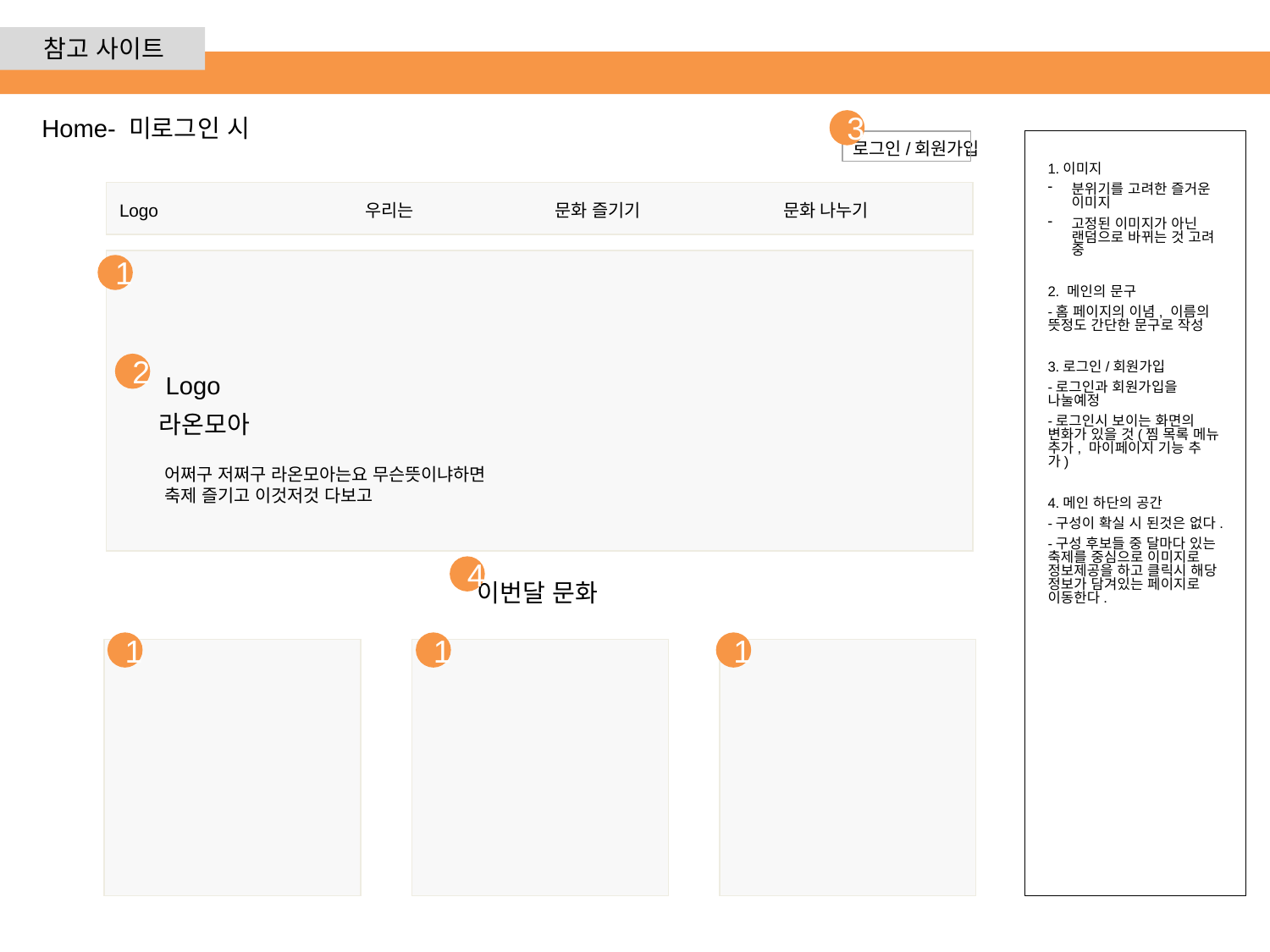

■ 쪽지관리
전체       ▼
검색어 입력
검색
전체 | 발송함 | 예약함
| □ | No. | 상태 | 구분 | 내용 | 대상 | 발송자 | 등록일 | 발송일 |
| --- | --- | --- | --- | --- | --- | --- | --- | --- |
| □ | 15 | 발송완료 | 자동발송 | [리얼공지] 테마배틀에 참가 완료되었습니다. | 12 | 관리자1 | 07.05.01 | 07.05.01 |
| □ | 14 | 발송예약 | 선택발송 | [리얼공지] 등록하신 자료가 불건전 자료로 분류되어… | 2 | 관리자1 | 07.05.01 | 07.05.02 |
| □ | 13 | 발송중 |  |  | 전체 |  |  |  |
| □ | 12 |  |  |  |  |  |  |  |
| □ | 11 |  |  |  |  |  |  |  |
| □ | 10 |  |  |  |  |  |  |  |
| □ | 9 |  |  |  |  |  |  |  |
| □ | 8 |  |  |  |  |  |  |  |
| □ | 7 |  |  |  |  |  |  |  |
| □ | 6 |  |  |  |  |  |  |  |
| □ | 5 |  |  |  |  |  |  |  |
| □ | 4 |  |  |  |  |  |  |  |
| □ | 3 |  |  |  |  |  |  |  |
| □ | 2 |  |  |  |  |  |  |  |
| □ | 1 |  |  |  |  |  |  |  |
8
삭제
7
쪽지발송
≪

≫

≪ 1 2 3 4 5 6 7 8 9 10 ≫

참고 사이트

Home- 미로그인 시
3

로그인/회원가입
Logo
우리는
문화 즐기기
문화 나누기

1
2
Logo
라온모아
어쩌구 저쩌구 라온모아는요 무슨뜻이냐하면
축제 즐기고 이것저것 다보고
4
이번달 문화
1
1
1

1.이미지
분위기를 고려한 즐거운 이미지
고정된 이미지가 아닌 랜덤으로 바뀌는 것 고려 중

2. 메인의 문구
-홈 페이지의 이념, 이름의 뜻정도 간단한 문구로 작성

3.로그인/회원가입
-로그인과 회원가입을 나눌예정
-로그인시 보이는 화면의 변화가 있을 것(찜 목록 메뉴 추가, 마이페이지 기능 추가)

4.메인 하단의 공간
-구성이 확실 시 된것은 없다.
-구성 후보들 중 달마다 있는 축제를 중심으로 이미지로 정보제공을 하고 클릭시 해당 정보가 담겨있는 페이지로 이동한다.